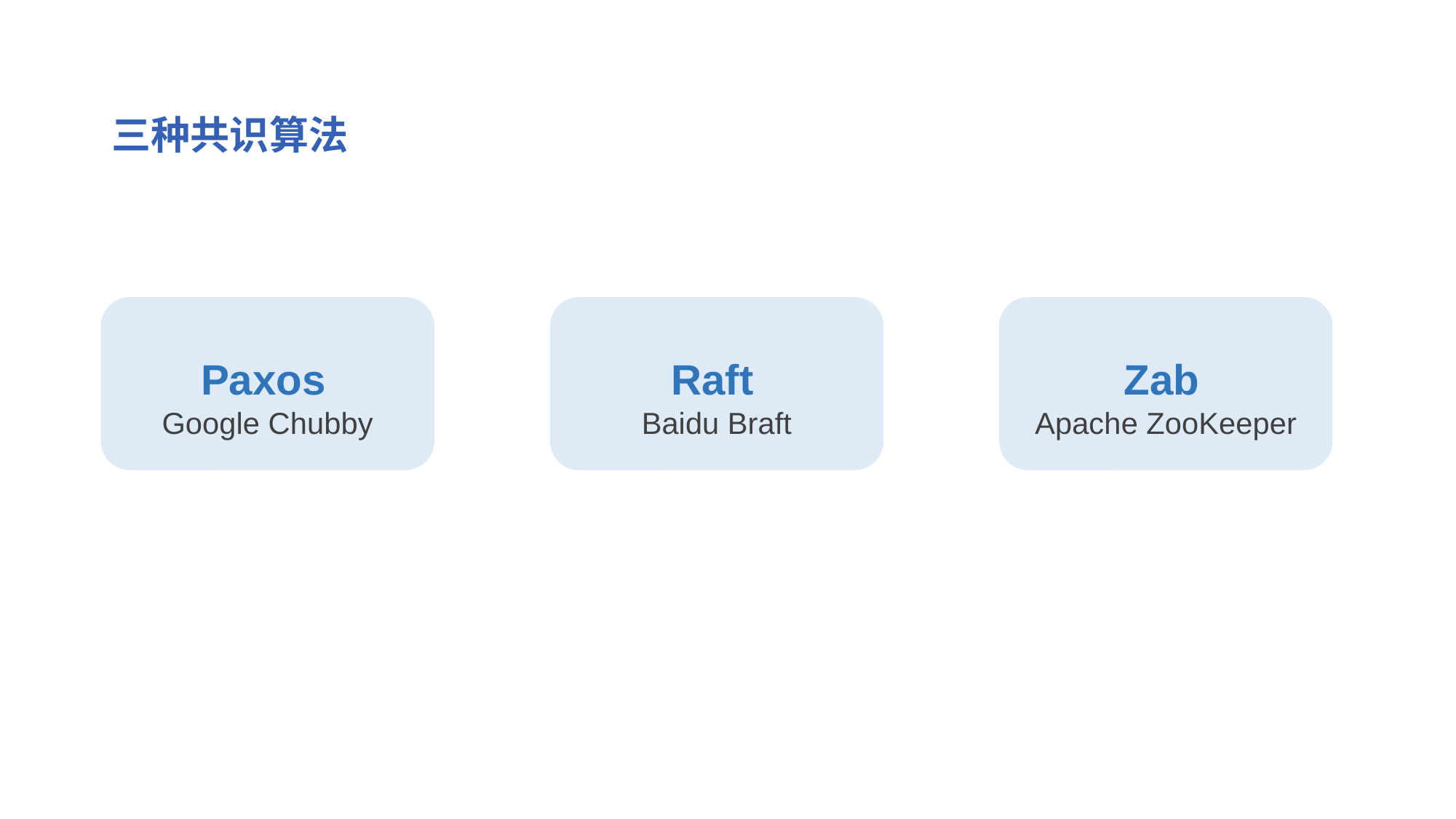

三种共识算法
Paxos
Google Chubby
Raft
Baidu Braft
Zab
Apache ZooKeeper